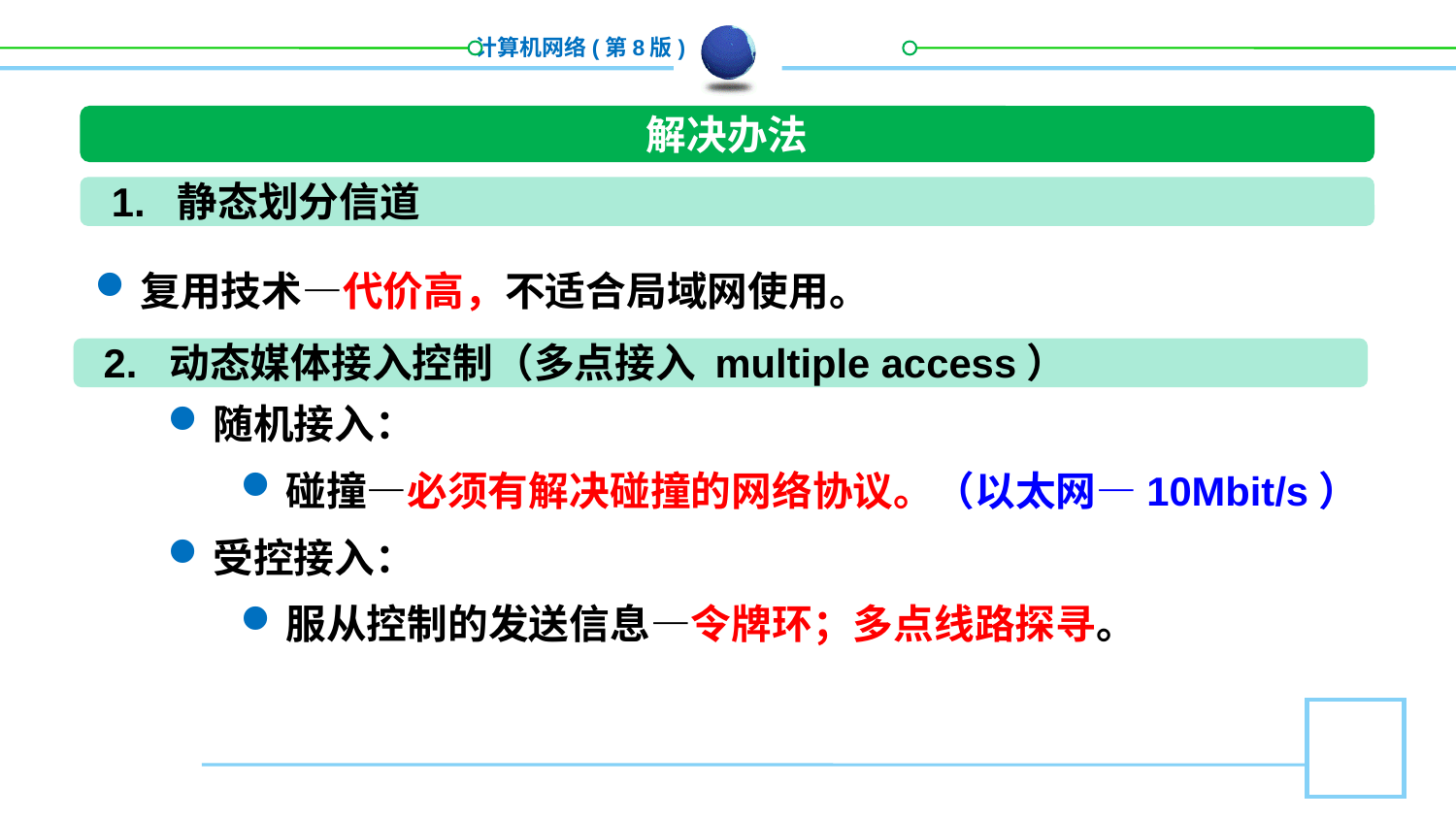

解决办法
1.  静态划分信道

复用技术—代价高，不适合局域网使用。

随机接入：
碰撞—必须有解决碰撞的网络协议。（以太网—10Mbit/s）
受控接入：
服从控制的发送信息—令牌环；多点线路探寻。
2.  动态媒体接入控制（多点接入 multiple access）